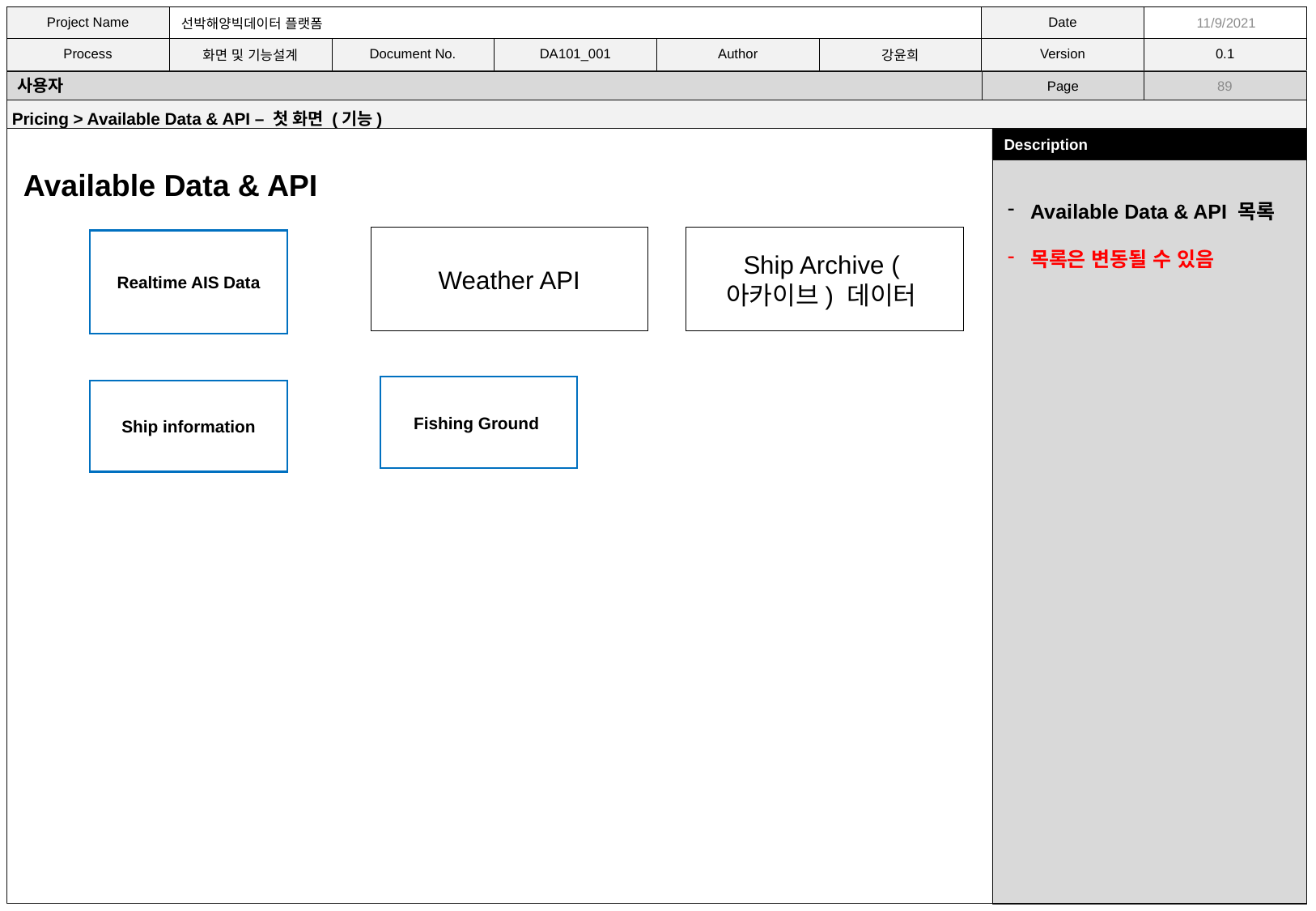

11/9/2021
사용자
89
Pricing > Available Data & API – 첫 화면 (기능)
Available Data & API
Available Data & API 목록

목록은 변동될 수 있음
Weather API
Ship Archive (아카이브) 데이터
Realtime AIS Data
Fishing Ground
Ship information